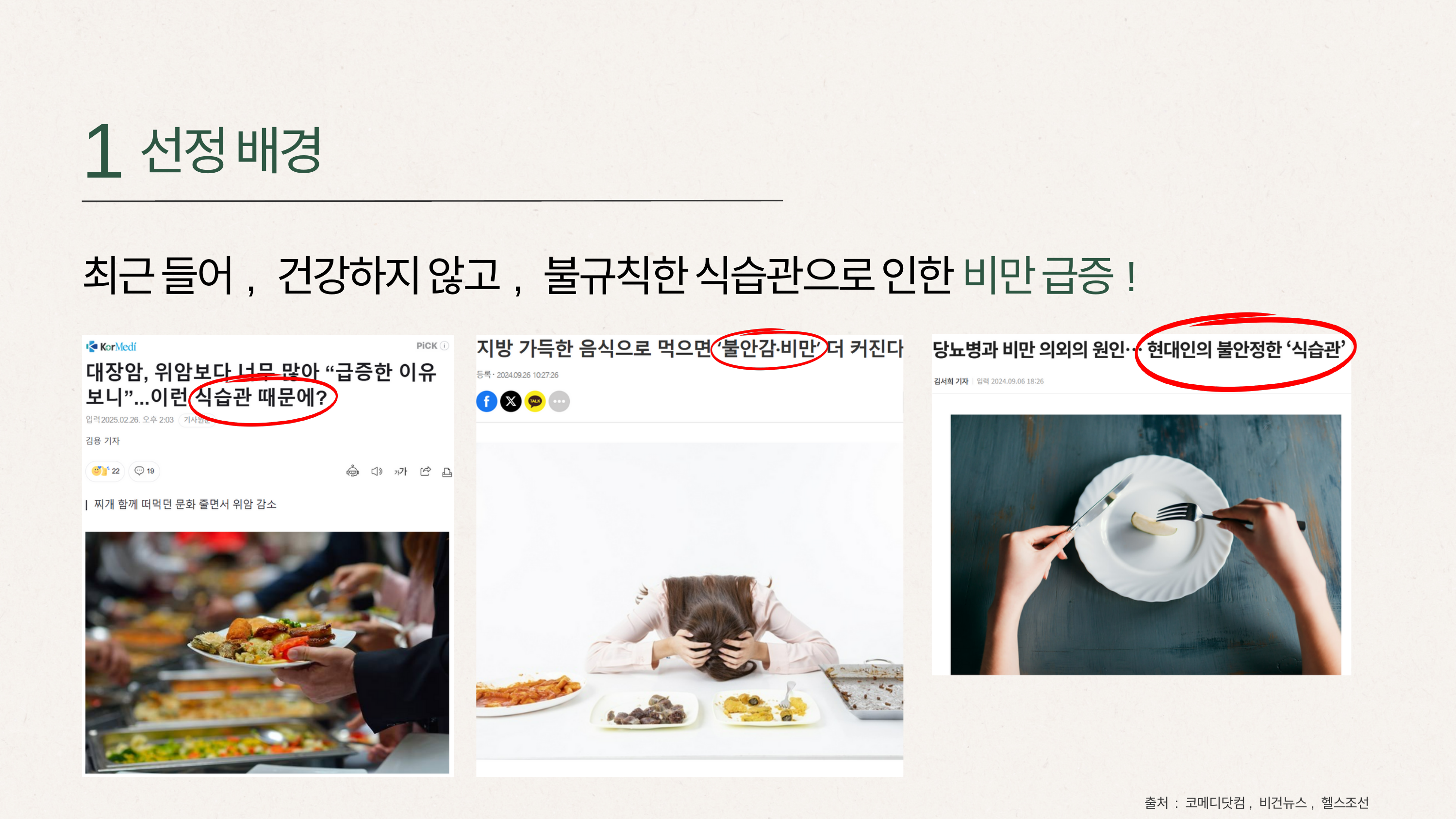

1
선정 배경

최근 들어, 건강하지 않고, 불규칙한 식습관으로 인한 비만 급증!

출처 : 코메디닷컴, 비건뉴스, 헬스조선